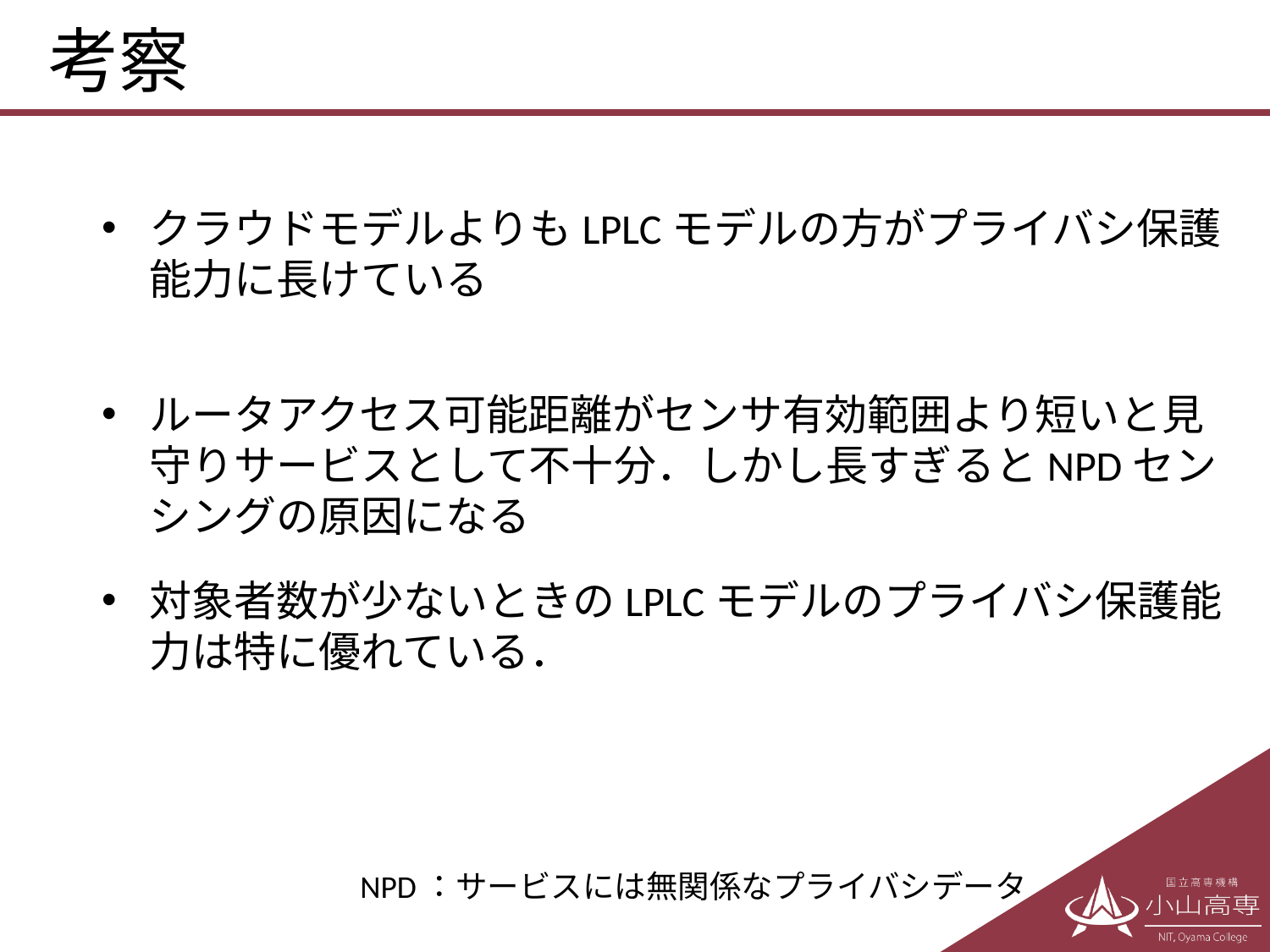

# 考察
クラウドモデルよりもLPLCモデルの方がプライバシ保護能力に長けている
ルータアクセス可能距離がセンサ有効範囲より短いと見守りサービスとして不十分．しかし長すぎるとNPDセンシングの原因になる
対象者数が少ないときのLPLCモデルのプライバシ保護能力は特に優れている．
NPD：サービスには無関係なプライバシデータ